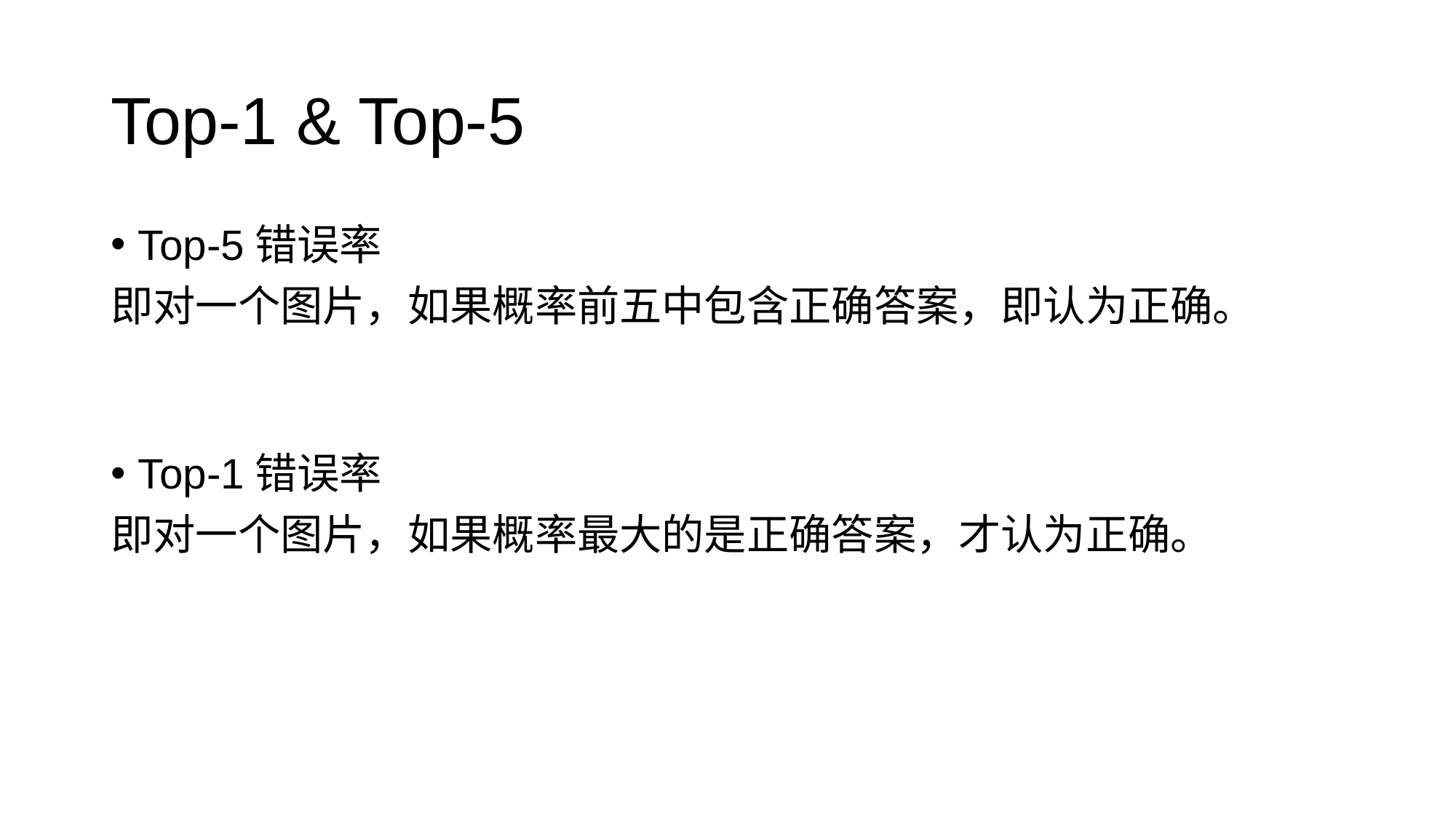

# Top-1 & Top-5
Top-5错误率
即对一个图片，如果概率前五中包含正确答案，即认为正确。

Top-1错误率
即对一个图片，如果概率最大的是正确答案，才认为正确。